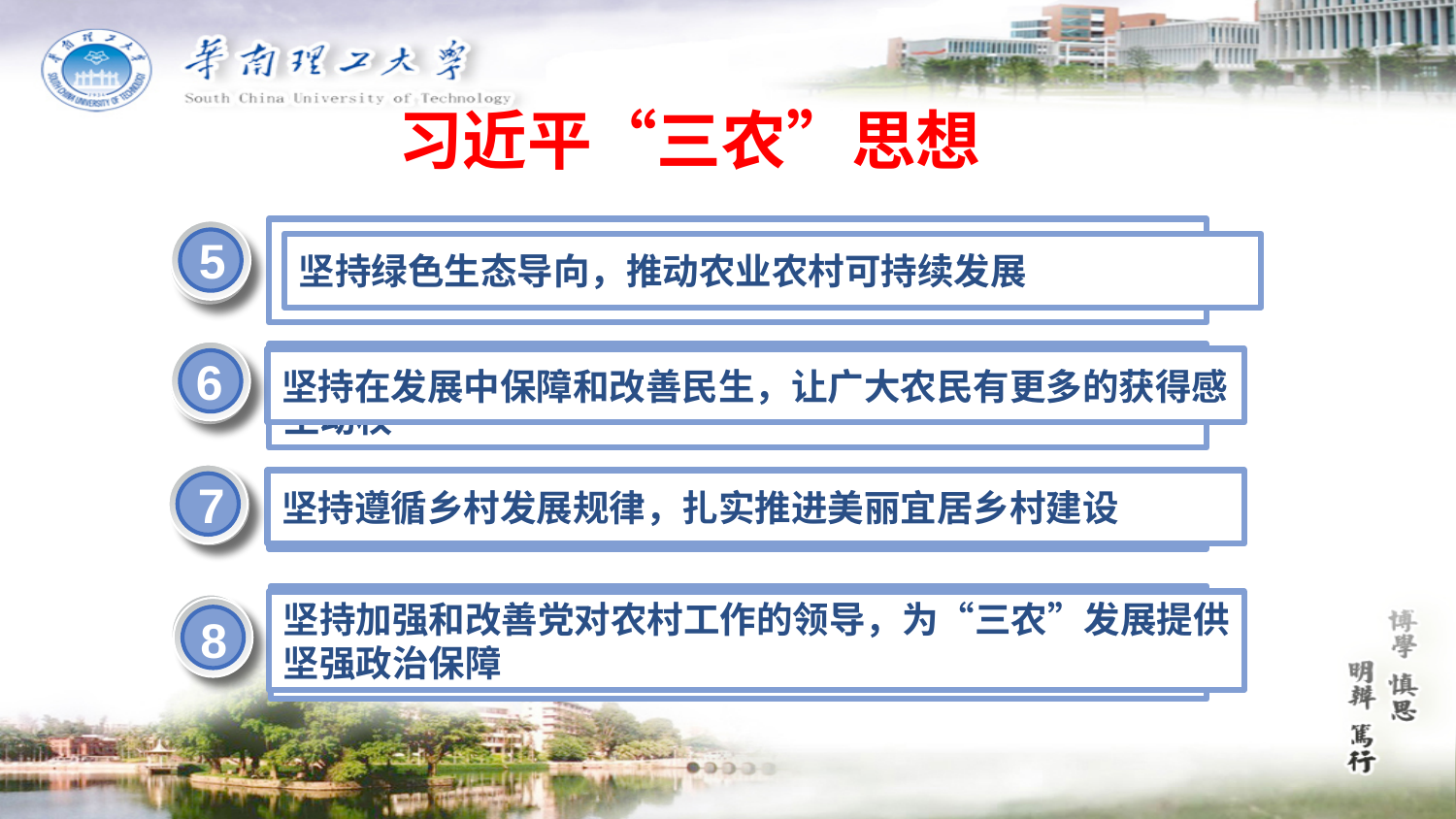

习近平“三农”思想
坚持“重中之重”战略地位，切实把农业农村优先发展落到实处

5

1
坚持绿色生态导向，推动农业农村可持续发展

6

2
坚持立足国内保证自给的方针，牢牢把握国家粮食安全主动权
坚持在发展中保障和改善民生，让广大农民有更多的获得感

7

3
坚持不断深化农村改革，激发农村发展新活力
坚持遵循乡村发展规律，扎实推进美丽宜居乡村建设
坚持把推进农业供给侧结构性改革作为主线，加快提高农业供给质量
坚持加强和改善党对农村工作的领导，为“三农”发展提供坚强政治保障

4

8